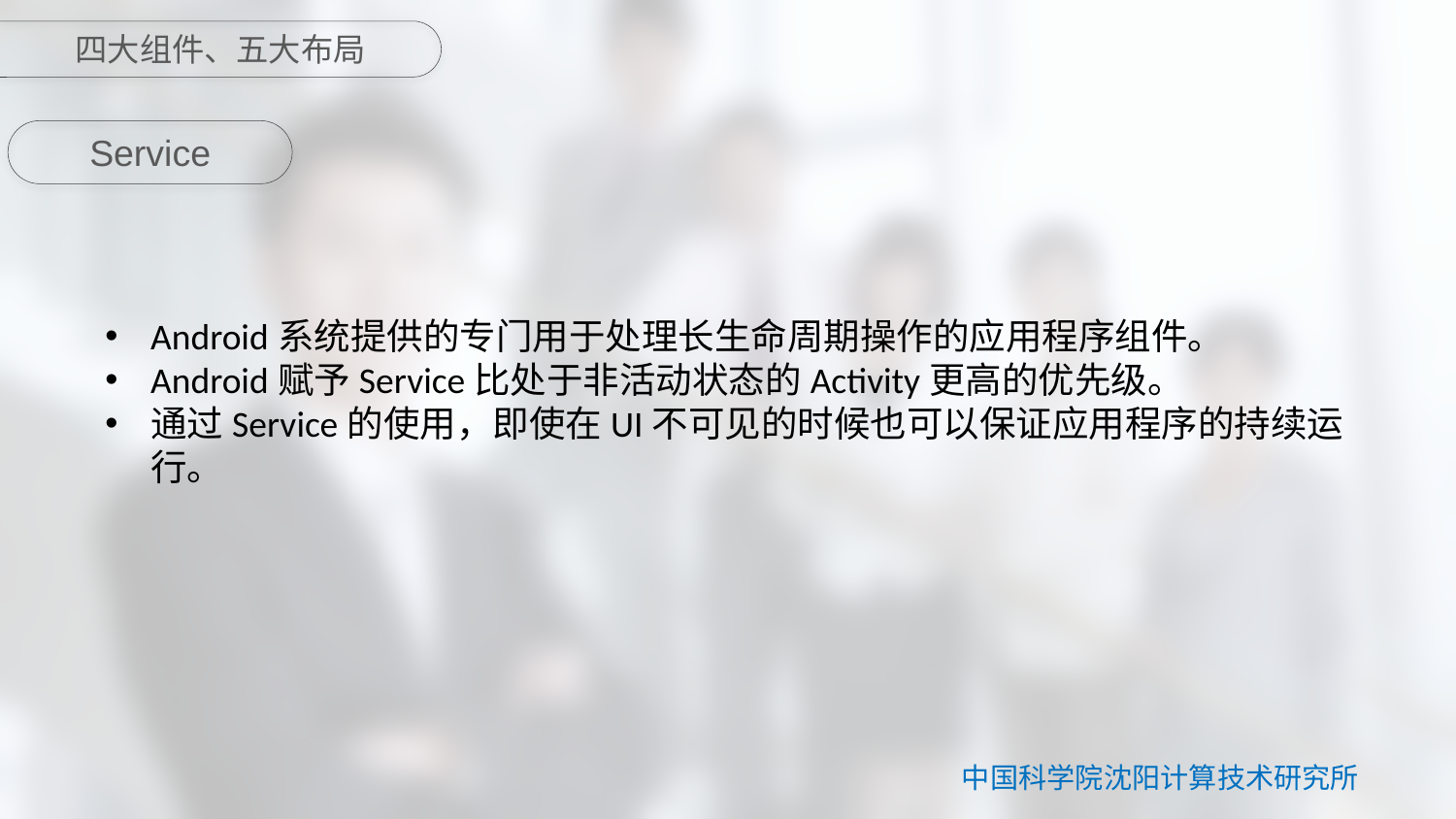

四大组件、五大布局

Service
Android系统提供的专门用于处理长生命周期操作的应用程序组件。
Android赋予Service比处于非活动状态的Activity更高的优先级。
通过Service的使用，即使在UI不可见的时候也可以保证应用程序的持续运行。

中国科学院沈阳计算技术研究所